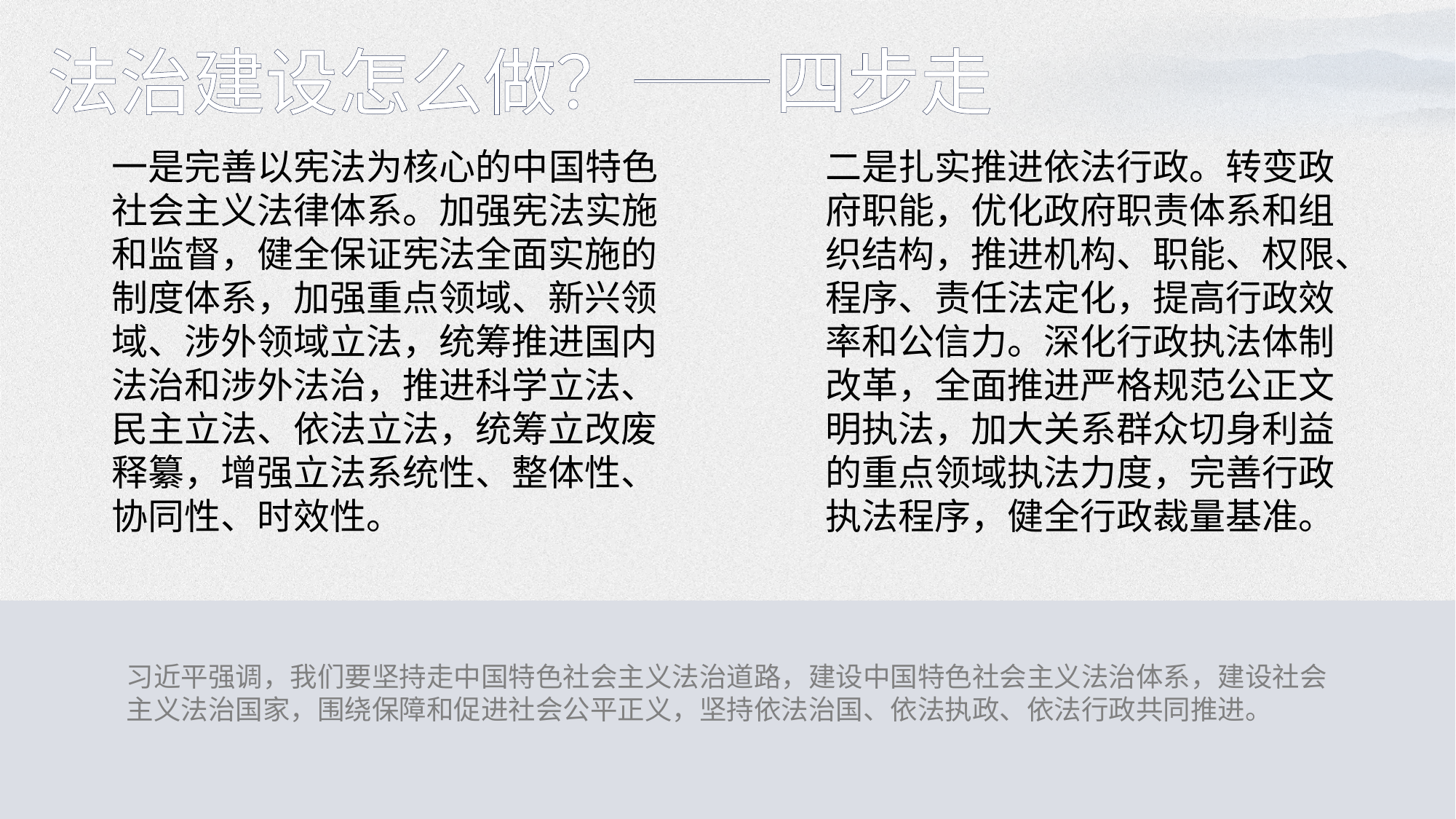

法治建设怎么做？——四步走
一是完善以宪法为核心的中国特色社会主义法律体系。加强宪法实施和监督，健全保证宪法全面实施的制度体系，加强重点领域、新兴领域、涉外领域立法，统筹推进国内法治和涉外法治，推进科学立法、民主立法、依法立法，统筹立改废释纂，增强立法系统性、整体性、协同性、时效性。
二是扎实推进依法行政。转变政府职能，优化政府职责体系和组织结构，推进机构、职能、权限、程序、责任法定化，提高行政效率和公信力。深化行政执法体制改革，全面推进严格规范公正文明执法，加大关系群众切身利益的重点领域执法力度，完善行政执法程序，健全行政裁量基准。
习近平强调，我们要坚持走中国特色社会主义法治道路，建设中国特色社会主义法治体系，建设社会主义法治国家，围绕保障和促进社会公平正义，坚持依法治国、依法执政、依法行政共同推进。